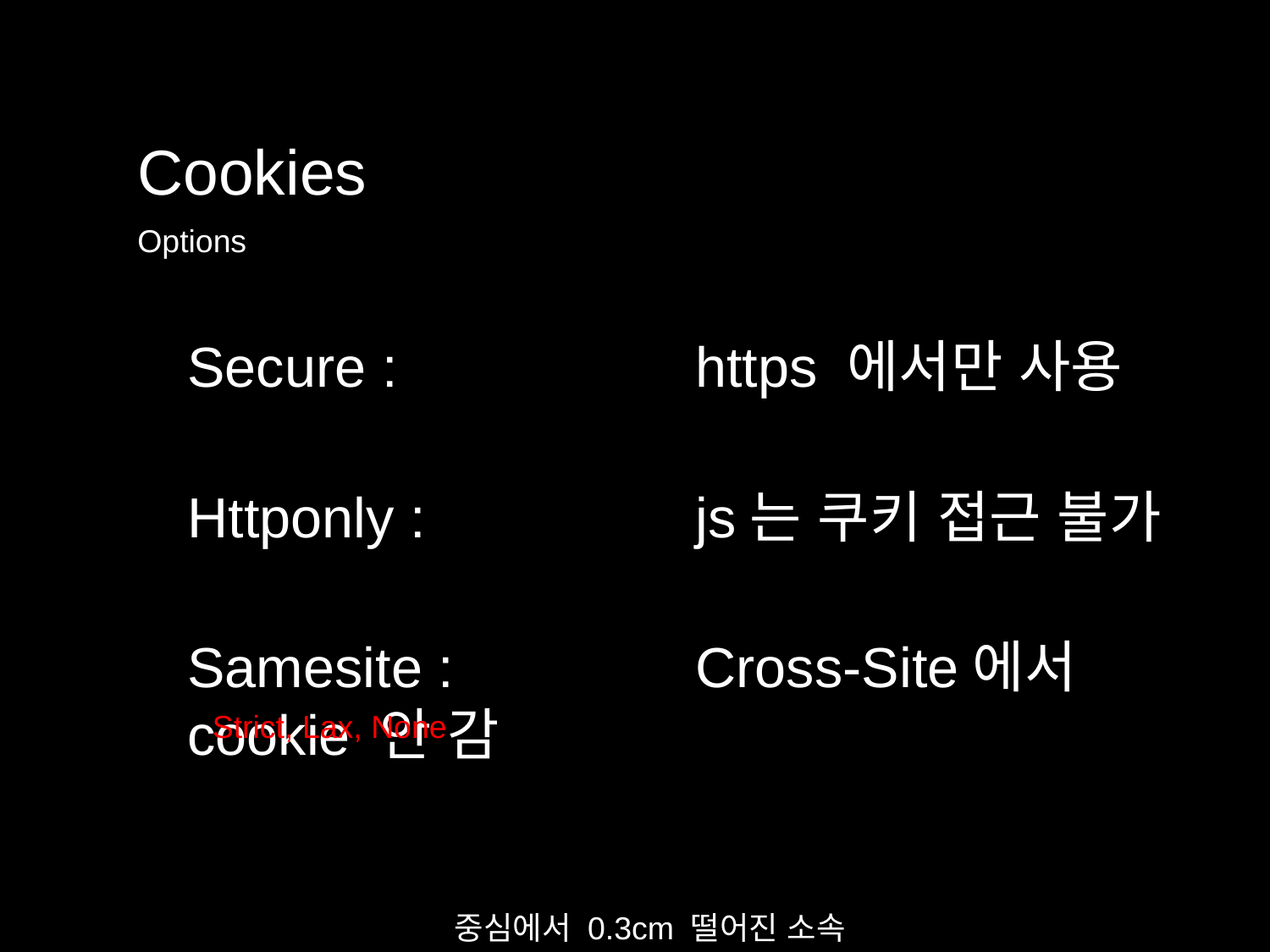

Cookies
Options
Secure : 			https 에서만 사용
Httponly : 		js는 쿠키 접근 불가
Samesite :		Cross-Site에서 cookie 안 감
Strict, Lax, None